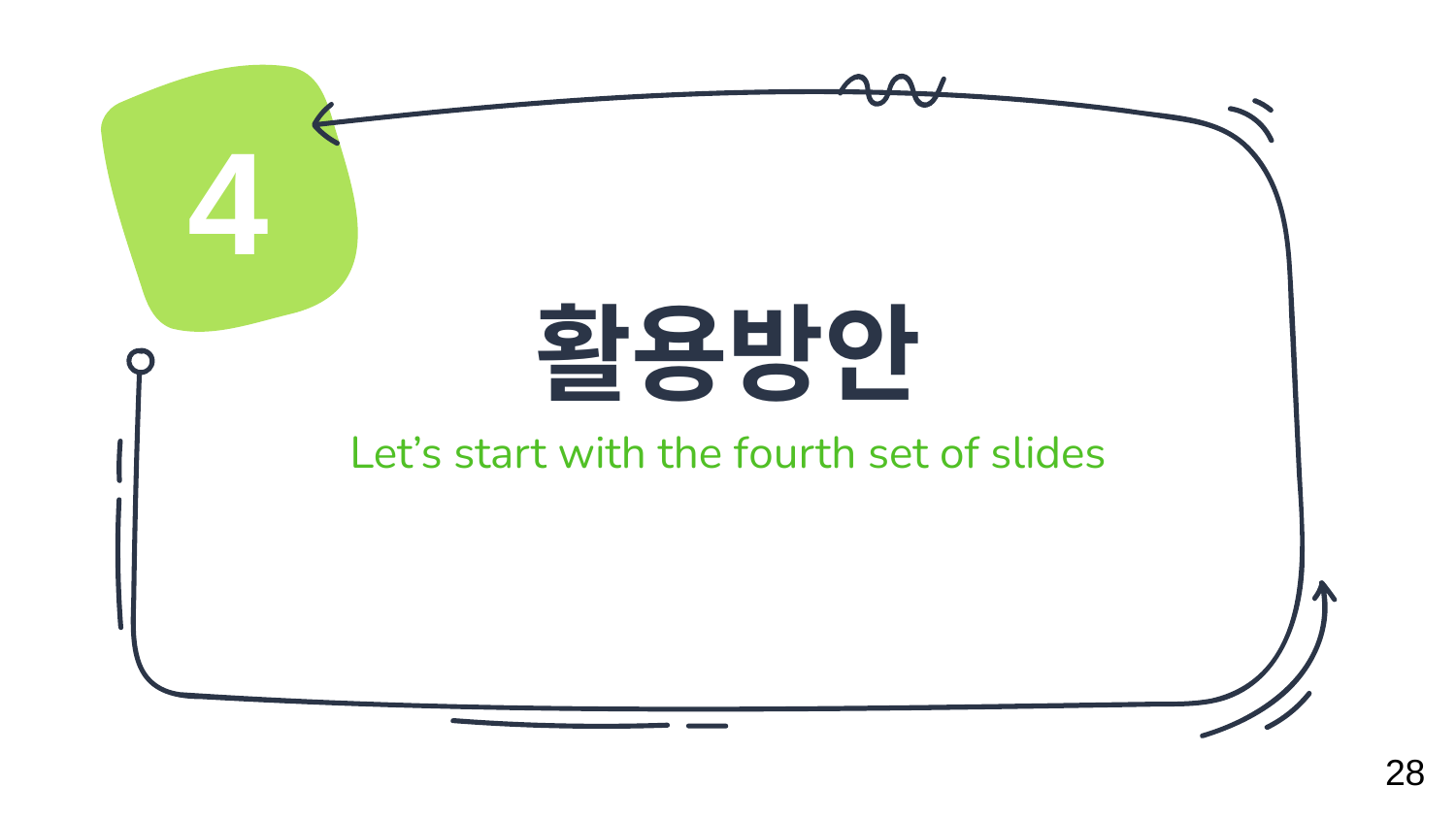

4
# 활용방안
Let’s start with the fourth set of slides
28